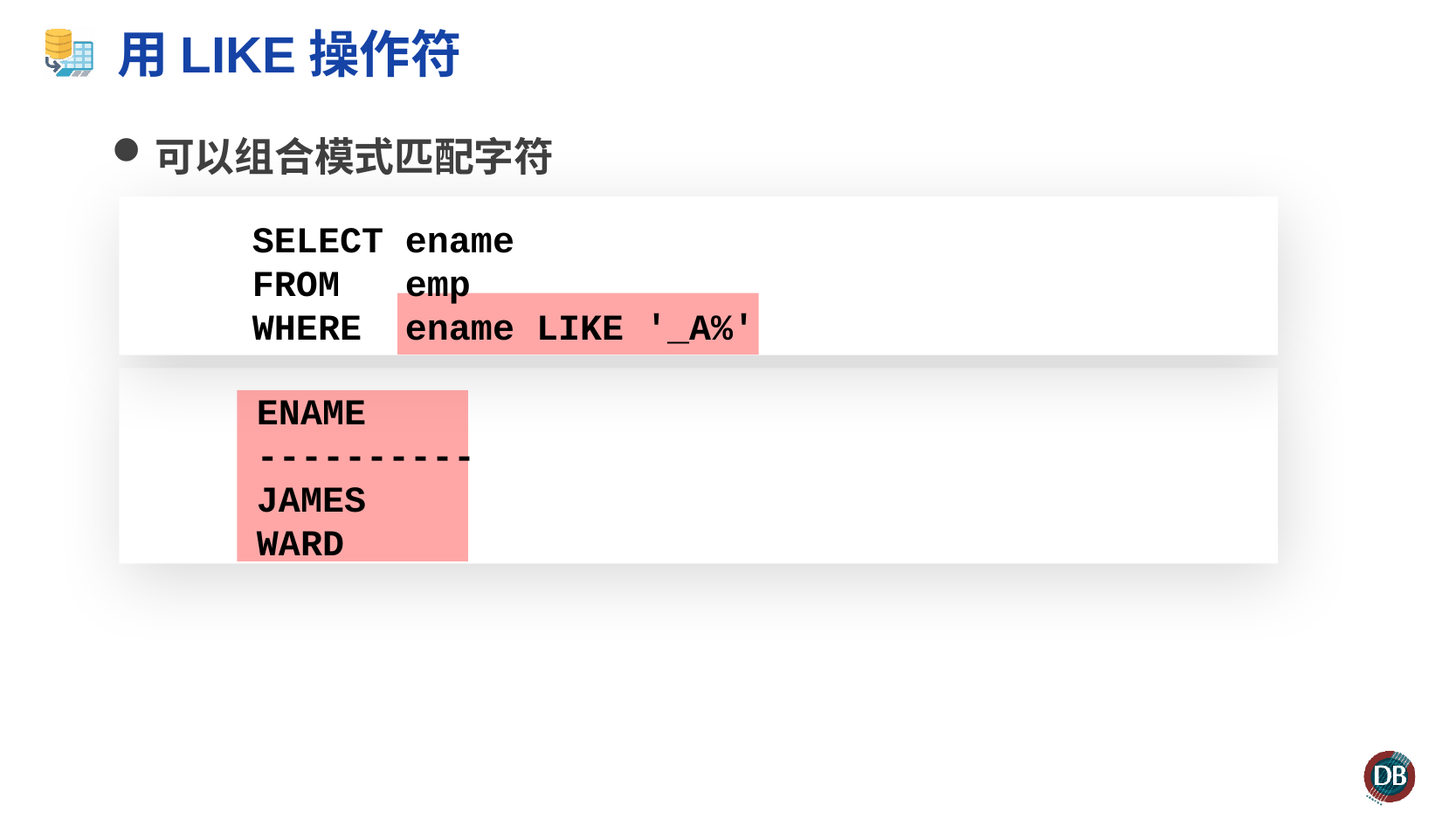

# 用LIKE操作符
可以组合模式匹配字符

     SELECT	ename
     FROM	emp
     WHERE	ename LIKE '_A%'

     ENAME
     ----------
     JAMES
     WARD